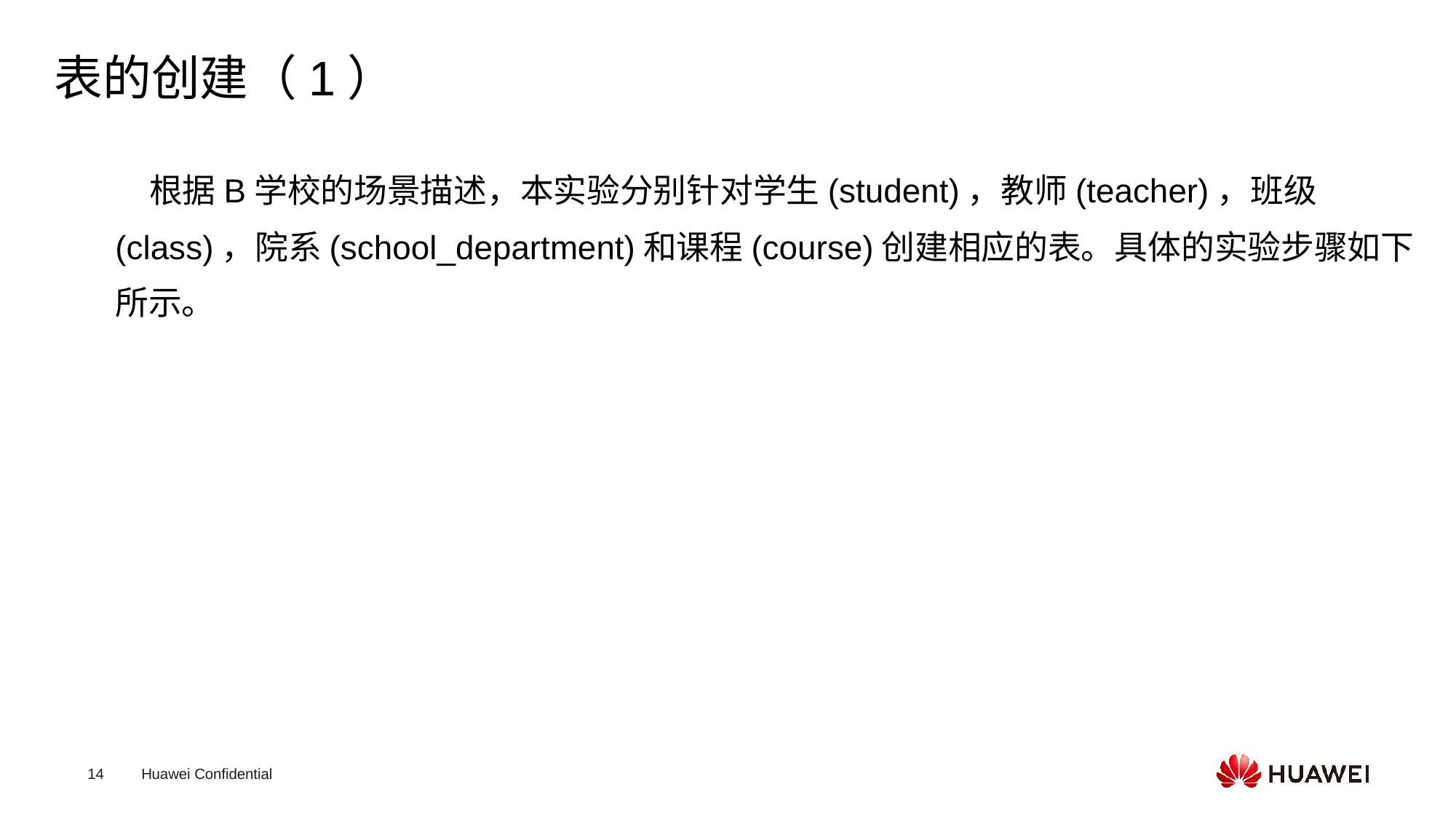

# 表的创建（1）
    根据B学校的场景描述，本实验分别针对学生(student)，教师(teacher)，班级(class)，院系(school_department)和课程(course)创建相应的表。具体的实验步骤如下所示。
Text
Text
Text
Text
Text
Text
Text
Text
Text
Text
Text
Text
Text
Text
Text
Text
Text
Text
Text
Text
Text
Text
Text
Text
Text
Text
Text
Text
Text
Text
Text
Text
Text
Text
Text
Text
Text
Text
Text
Text
Text
Text
Text
Text
Text
Text